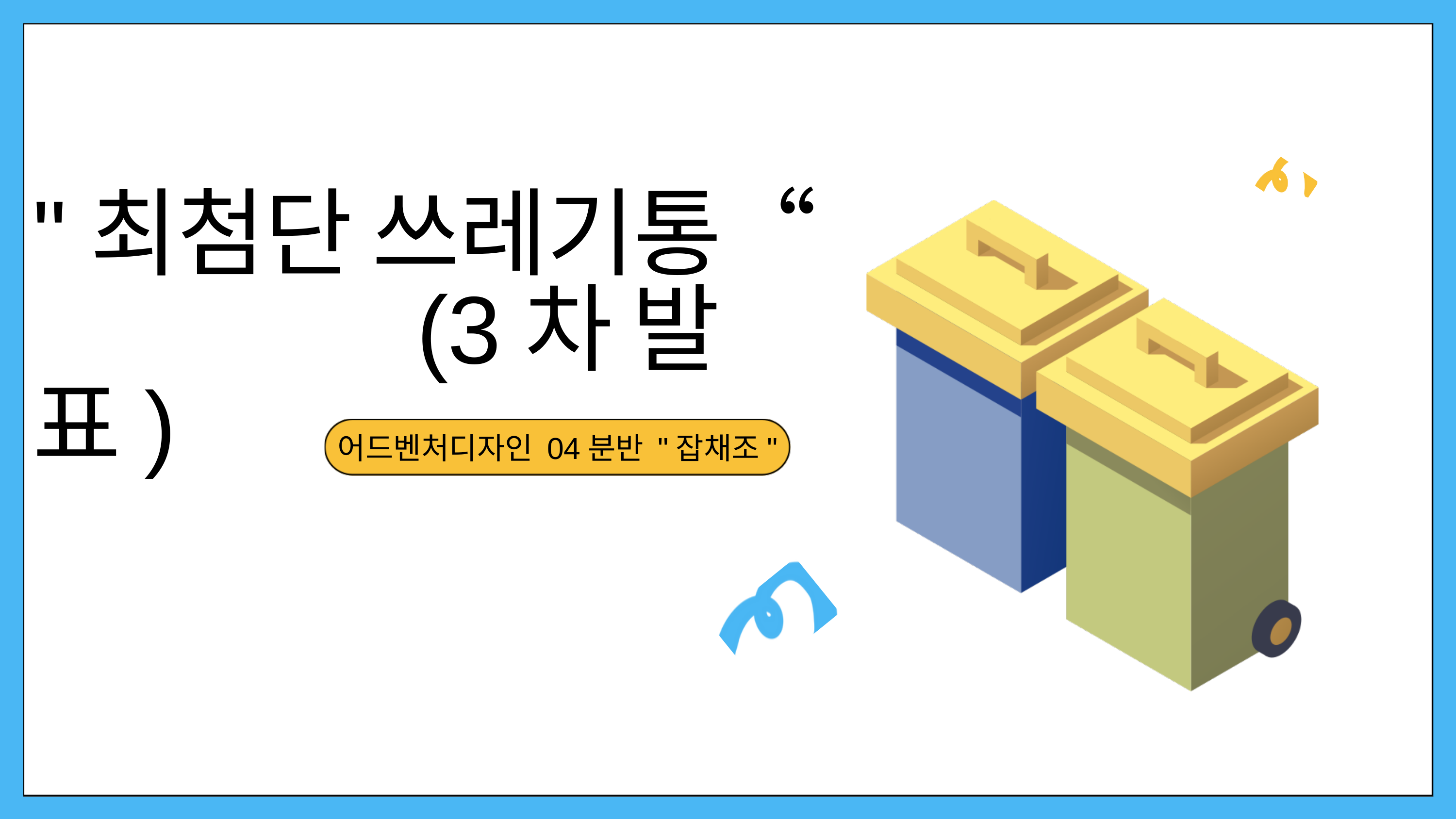

"최첨단 쓰레기통“
               (3차 발표)

어드벤처디자인 04분반 "잡채조"